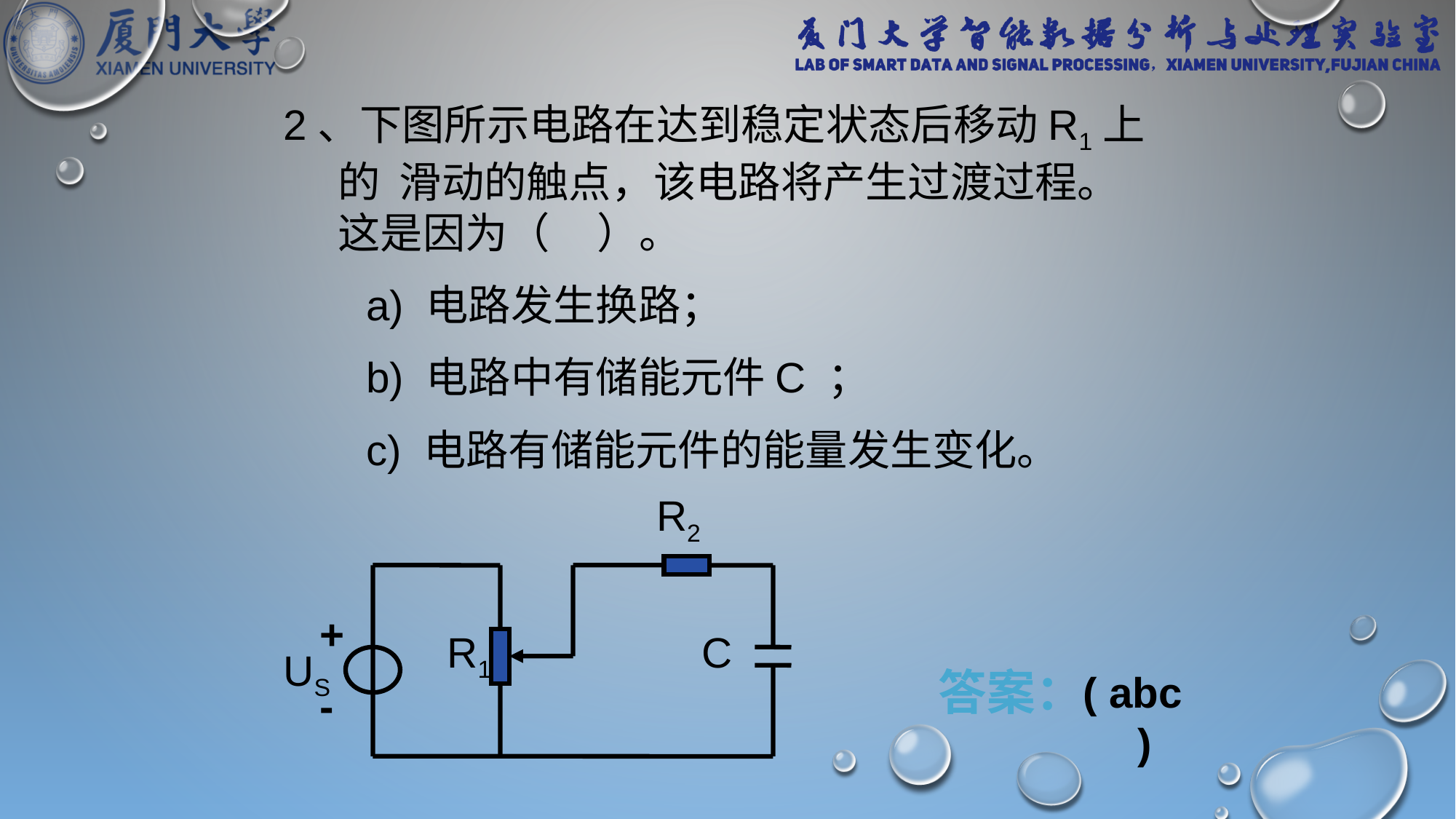

2、下图所示电路在达到稳定状态后移动R1上的  滑动的触点，该电路将产生过渡过程。这是因为（     ）。
       a) 电路发生换路；
       b) 电路中有储能元件C ；
       c) 电路有储能元件的能量发生变化。
R2

+
-
R1
C

US

答案：
( abc )